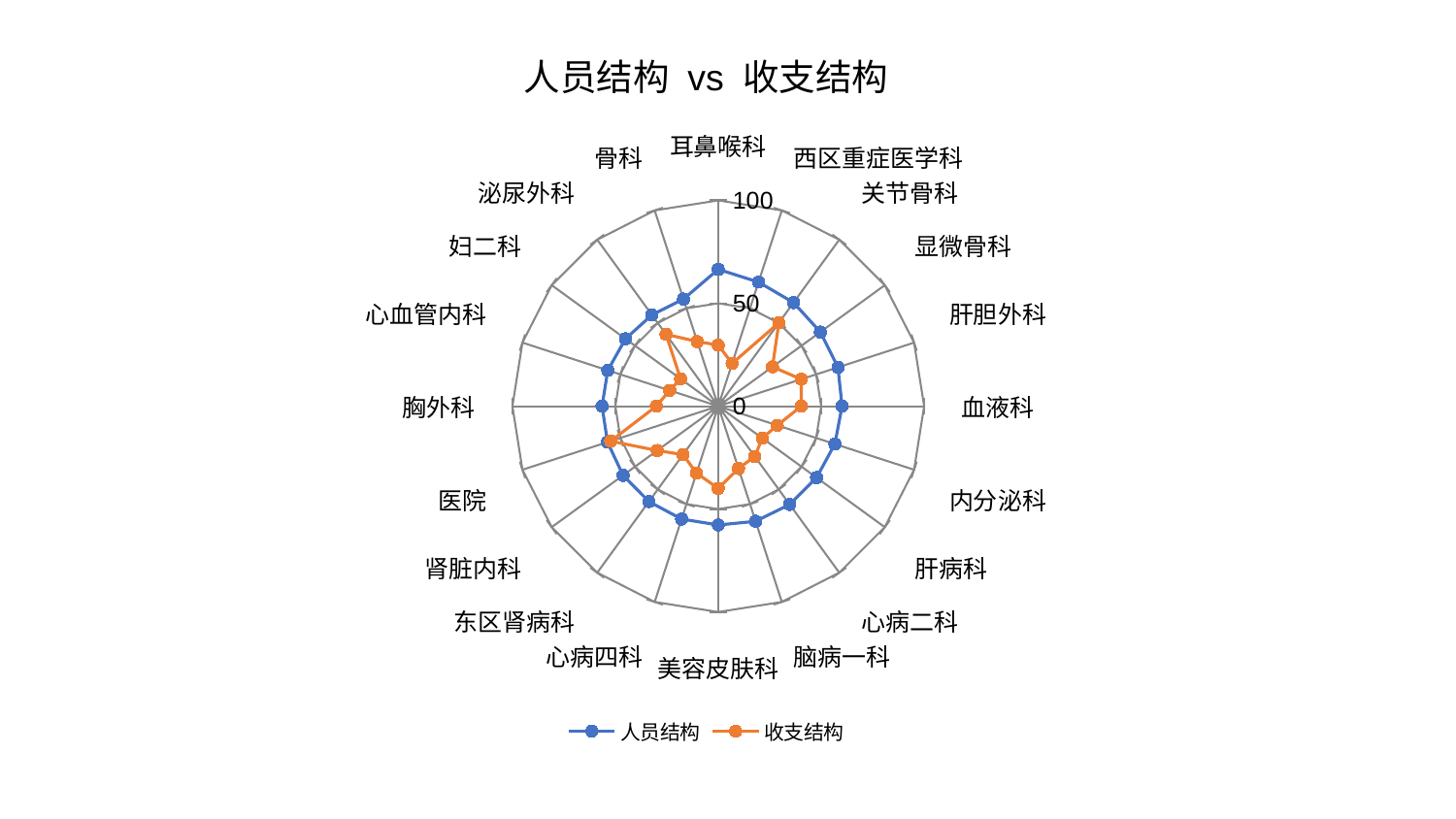

### Chart: 人员结构 vs 收支结构

| Category | 人员结构 | 收支结构 |
|---|---|---|
| 耳鼻喉科 | 66.49356996814713 | 29.693939787506576 |
| 西区重症医学科 | 63.38870258729589 | 21.861264679247025 |
| 关节骨科 | 62.23498510103238 | 50.09272656986431 |
| 显微骨科 | 61.30771985497111 | 32.56497219210892 |
| 肝胆外科 | 61.1338796459633 | 42.41040369024168 |
| 血液科 | 60.144408439142744 | 40.36716182180111 |
| 内分泌科 | 59.559457971258524 | 30.1528687424664 |
| 肝病科 | 59.0404431525906 | 26.42874856311693 |
| 心病二科 | 58.98533134059614 | 30.224443598547087 |
| 脑病一科 | 58.815750688481046 | 31.82631345015304 |
| 美容皮肤科 | 57.71448945231059 | 39.94106802908416 |
| 心病四科 | 57.65975183795657 | 34.21869877210428 |
| 东区肾病科 | 57.30033288849687 | 29.12385999555015 |
| 肾脏内科 | 57.161796293594186 | 36.658090339310135 |
| 医院 | 56.57713417571771 | 54.95691693880128 |
| 胸外科 | 56.44595547783248 | 30.09302216033078 |
| 心血管内科 | 56.42541348288761 | 24.8368927956473 |
| 妇二科 | 55.70790130884029 | 22.62533376997519 |
| 泌尿外科 | 54.84254482905688 | 43.17385954096317 |
| 骨科 | 54.71615164850729 | 33.03456585724126 |
28